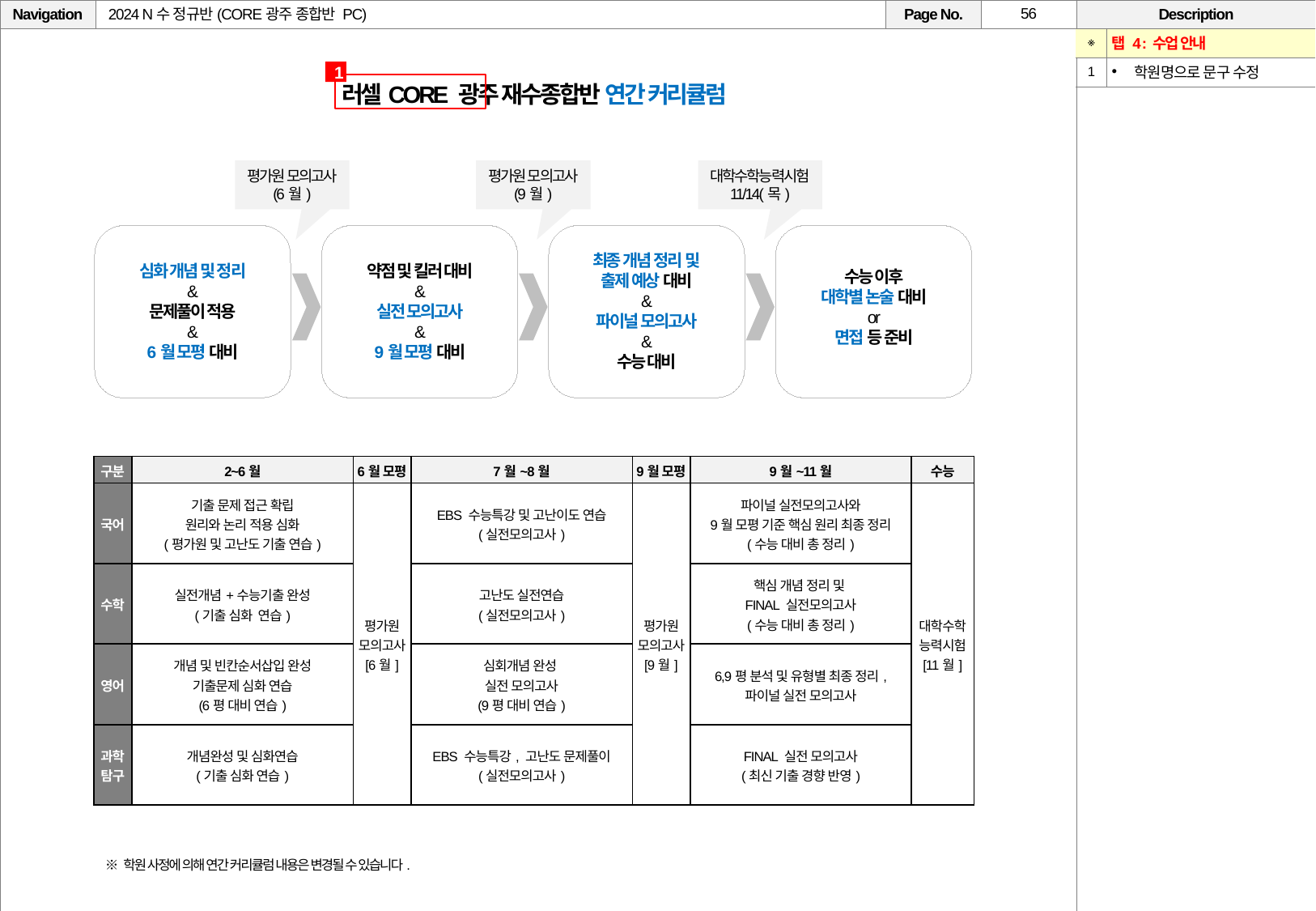

# 2024 N수 정규반(CORE광주 종합반 PC)
| ※ | 탭 4 : 수업 안내 |
| --- | --- |
| 1 | 학원명으로 문구 수정 |
1
러셀CORE 광주 재수종합반 연간 커리큘럼

평가원 모의고사
(6월)
평가원 모의고사
(9월)
대학수학능력시험
11/14(목)

최종 개념 정리 및
출제 예상 대비
&
파이널 모의고사
&
수능 대비
심화 개념 및 정리
&
문제풀이 적용
&
6월 모평 대비
약점 및 킬러 대비
&
실전 모의고사
&
9월 모평 대비
수능 이후
대학별 논술 대비
or
면접 등 준비

| 구분 | 2~6월 | 6월 모평 | 7월~8월 | 9월 모평 | 9월~11월 | 수능 |
| --- | --- | --- | --- | --- | --- | --- |
| 국어 | 기출 문제 접근 확립 원리와 논리 적용 심화 (평가원 및 고난도 기출 연습) | 평가원 모의고사 [6월] | EBS 수능특강 및 고난이도 연습 (실전모의고사) | 평가원 모의고사 [9월] | 파이널 실전모의고사와 9월 모평 기준 핵심 원리 최종 정리 (수능 대비 총 정리) | 대학수학 능력시험 [11월] |
| 수학 | 실전개념+수능기출 완성 (기출 심화 연습) |  | 고난도 실전연습 (실전모의고사) |  | 핵심 개념 정리 및 FINAL 실전모의고사 (수능 대비 총 정리) |  |
| 영어 | 개념 및 빈칸순서삽입 완성 기출문제 심화 연습 (6평 대비 연습) |  | 심회개념 완성 실전 모의고사 (9평 대비 연습) |  | 6,9평 분석 및 유형별 최종 정리, 파이널 실전 모의고사 |  |
| 과학 탐구 | 개념완성 및 심화연습 (기출 심화 연습) |  | EBS 수능특강, 고난도 문제풀이 (실전모의고사) |  | FINAL 실전 모의고사 (최신 기출 경향 반영) |  |
※ 학원 사정에 의해 연간 커리큘럼 내용은 변경될 수 있습니다.